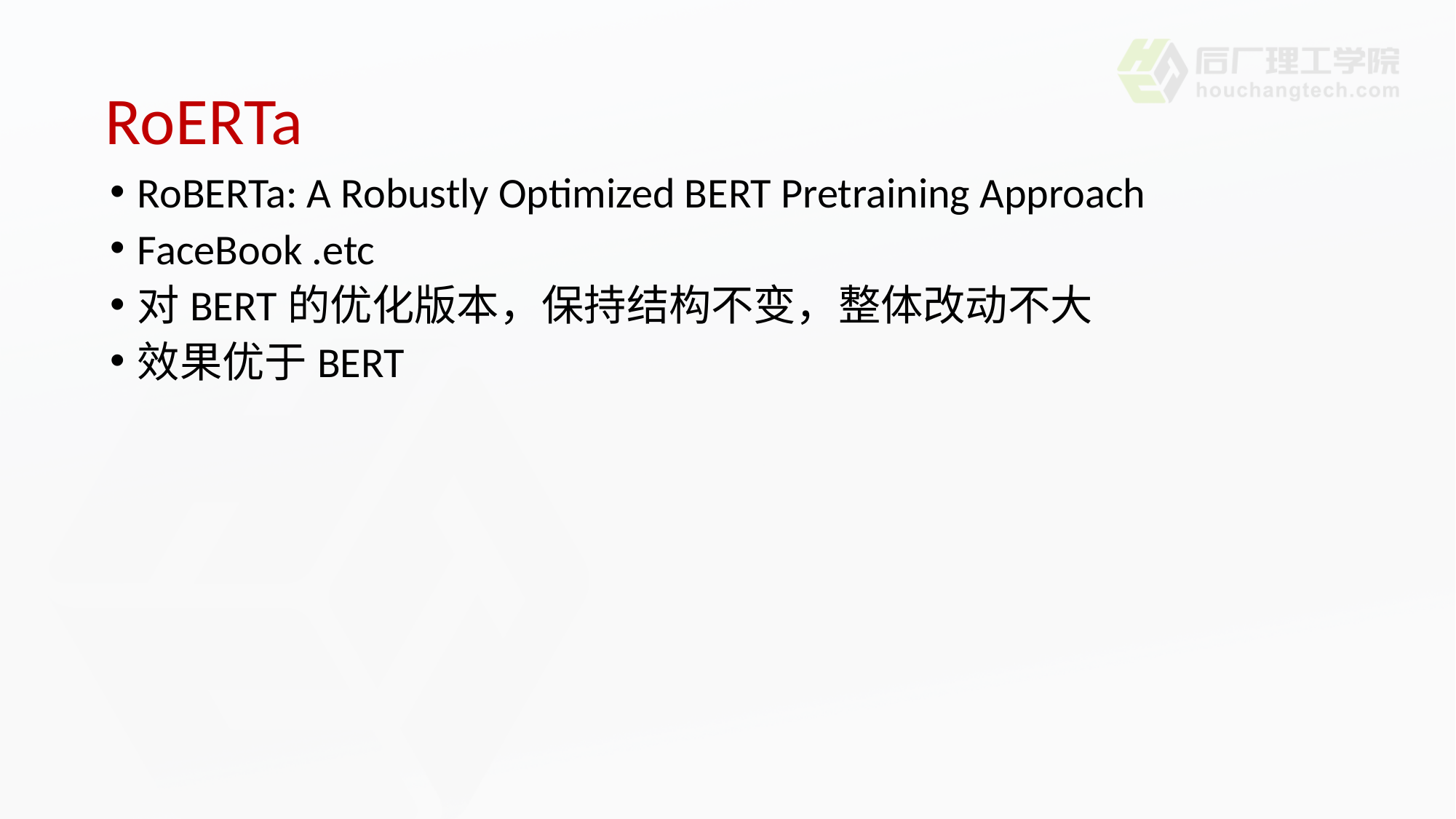

# RoERTa
RoBERTa: A Robustly Optimized BERT Pretraining Approach
FaceBook .etc
对BERT的优化版本，保持结构不变，整体改动不大
效果优于BERT